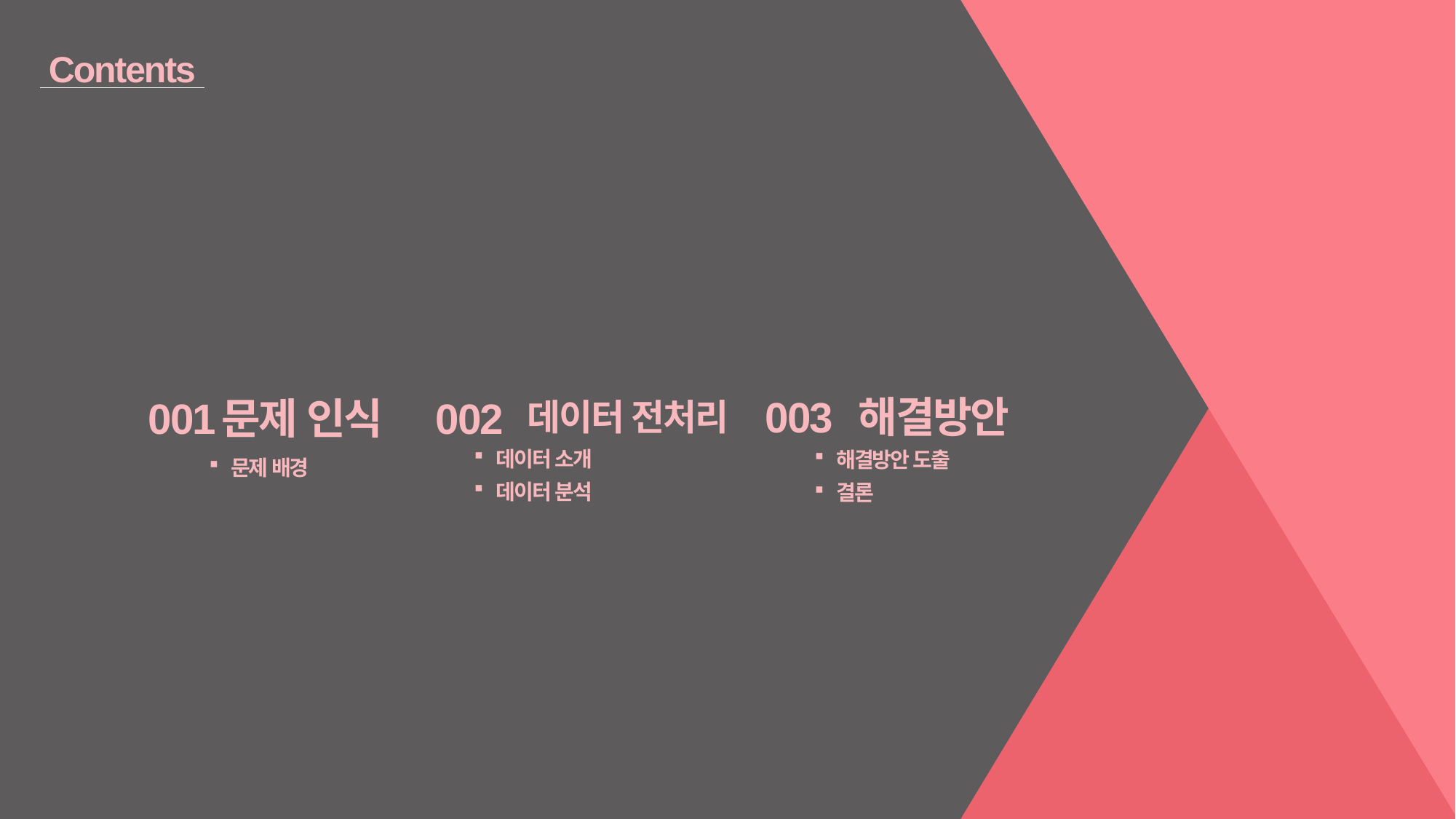

Contents
003
해결방안
001
문제 인식
002
데이터 전처리
데이터 소개
데이터 분석
해결방안 도출
결론
문제 배경